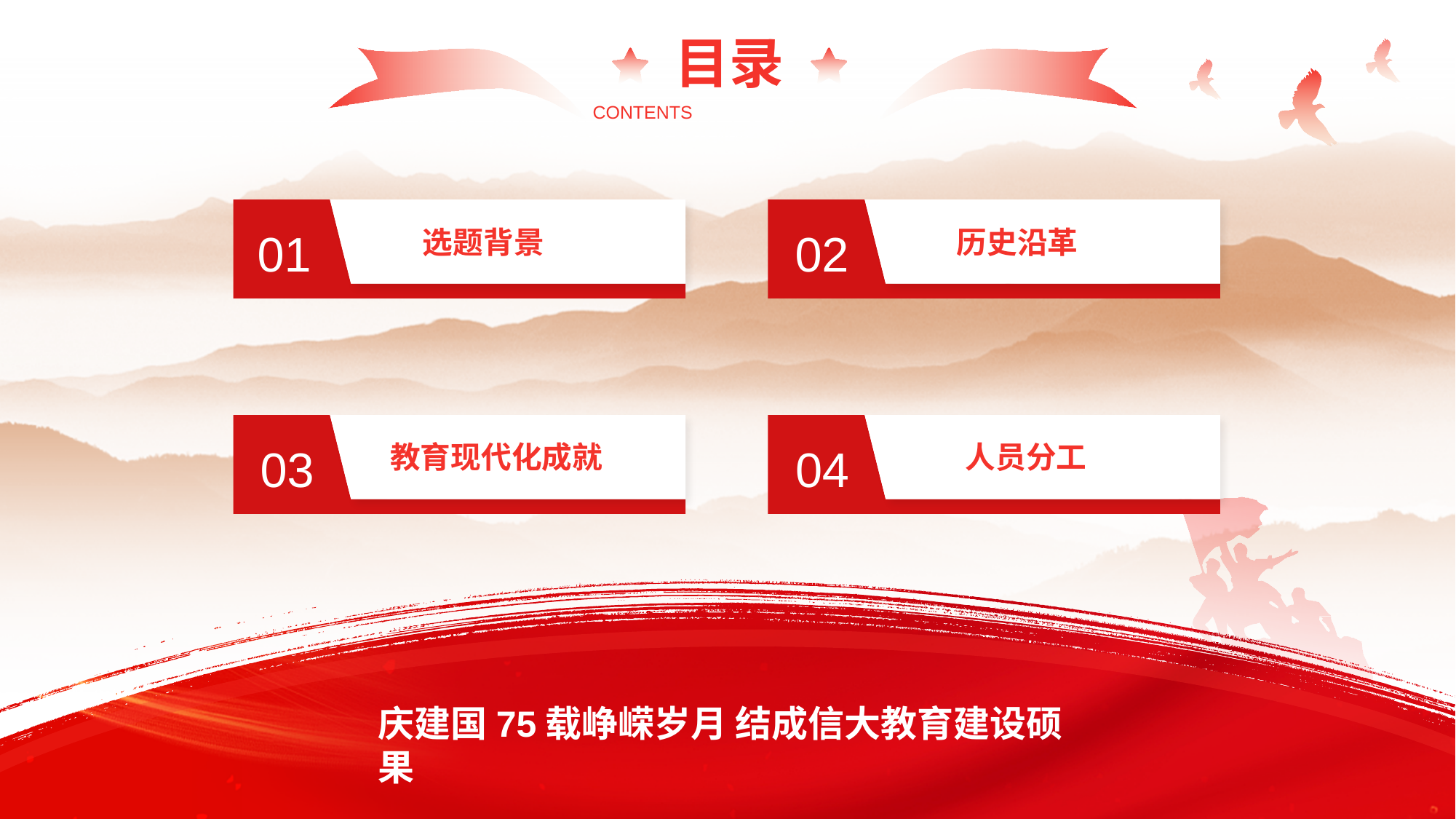

目录

CONTENTS

选题背景
01

历史沿革
02

教育现代化成就
03

人员分工
04

庆建国75载峥嵘岁月 结成信大教育建设硕果